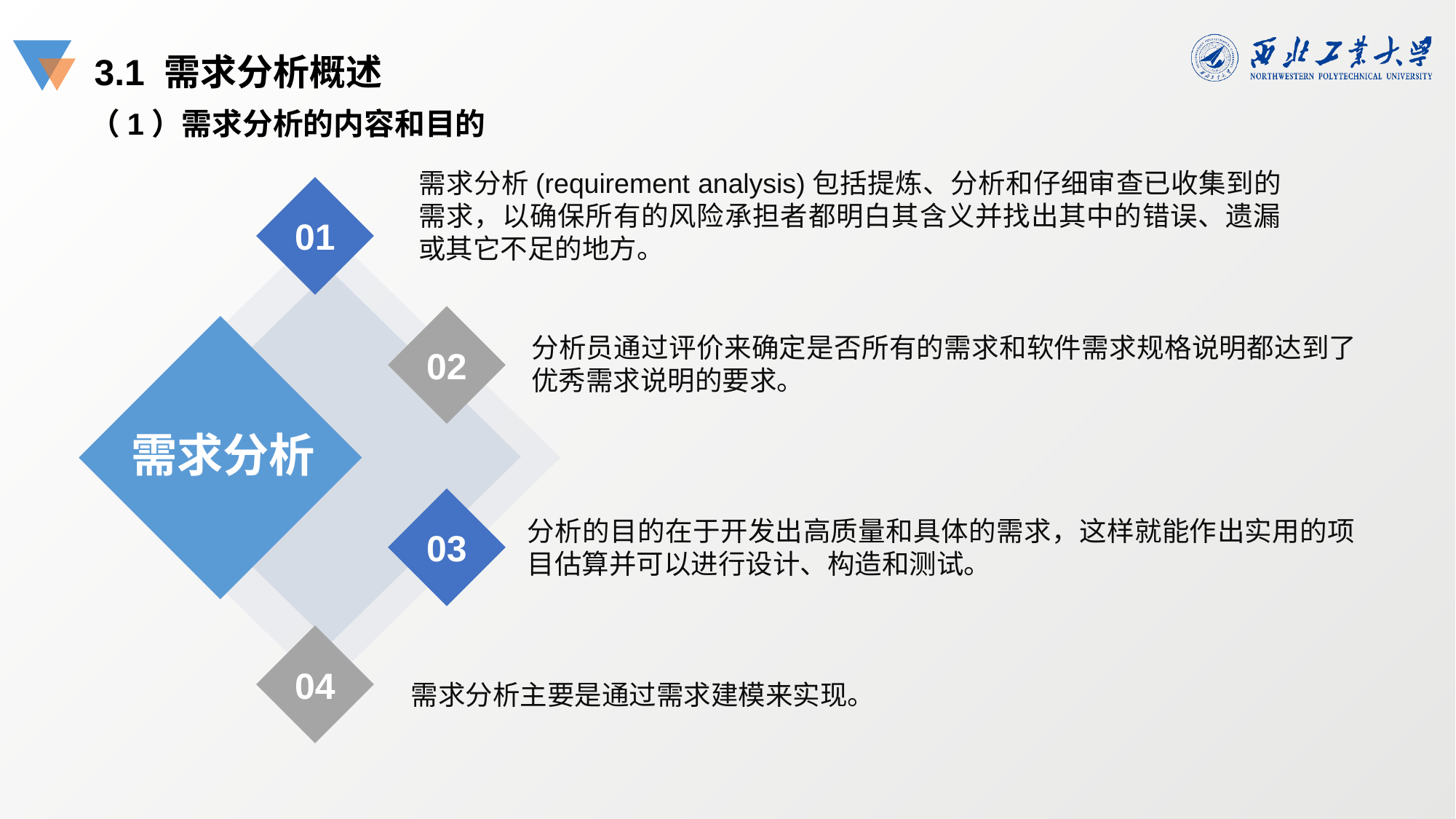

3.1 需求分析概述
（1）需求分析的内容和目的
需求分析(requirement analysis)包括提炼、分析和仔细审查已收集到的需求，以确保所有的风险承担者都明白其含义并找出其中的错误、遗漏或其它不足的地方。
01

02

需求分析
分析员通过评价来确定是否所有的需求和软件需求规格说明都达到了优秀需求说明的要求。
03
分析的目的在于开发出高质量和具体的需求，这样就能作出实用的项目估算并可以进行设计、构造和测试。
04
需求分析主要是通过需求建模来实现。
4